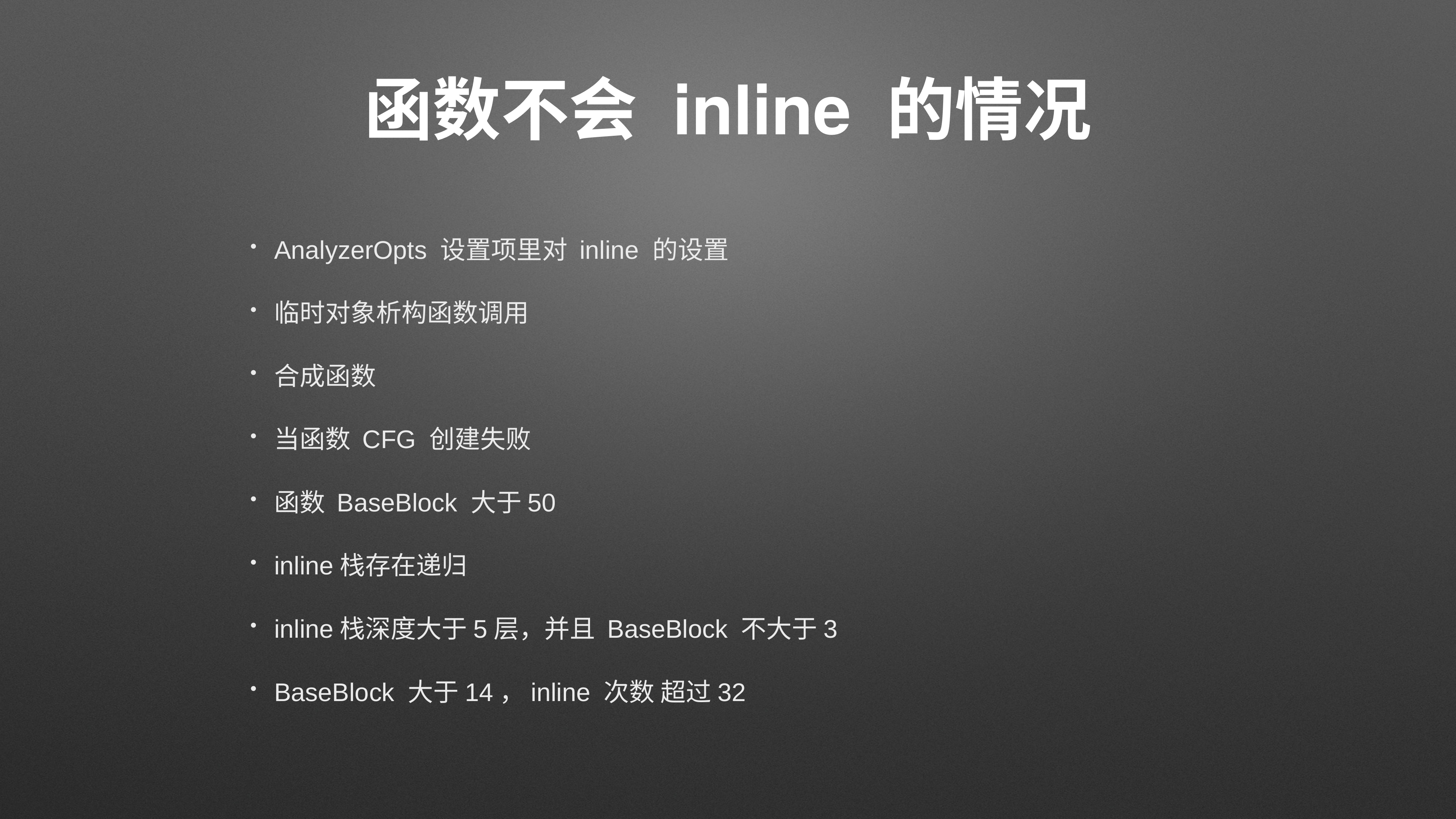

# 函数不会 inline 的情况
AnalyzerOpts 设置项里对 inline 的设置
临时对象析构函数调用
合成函数
当函数 CFG 创建失败
函数 BaseBlock 大于50
inline栈存在递归
inline栈深度大于5层，并且 BaseBlock 不大于3
BaseBlock 大于14，inline 次数 超过32